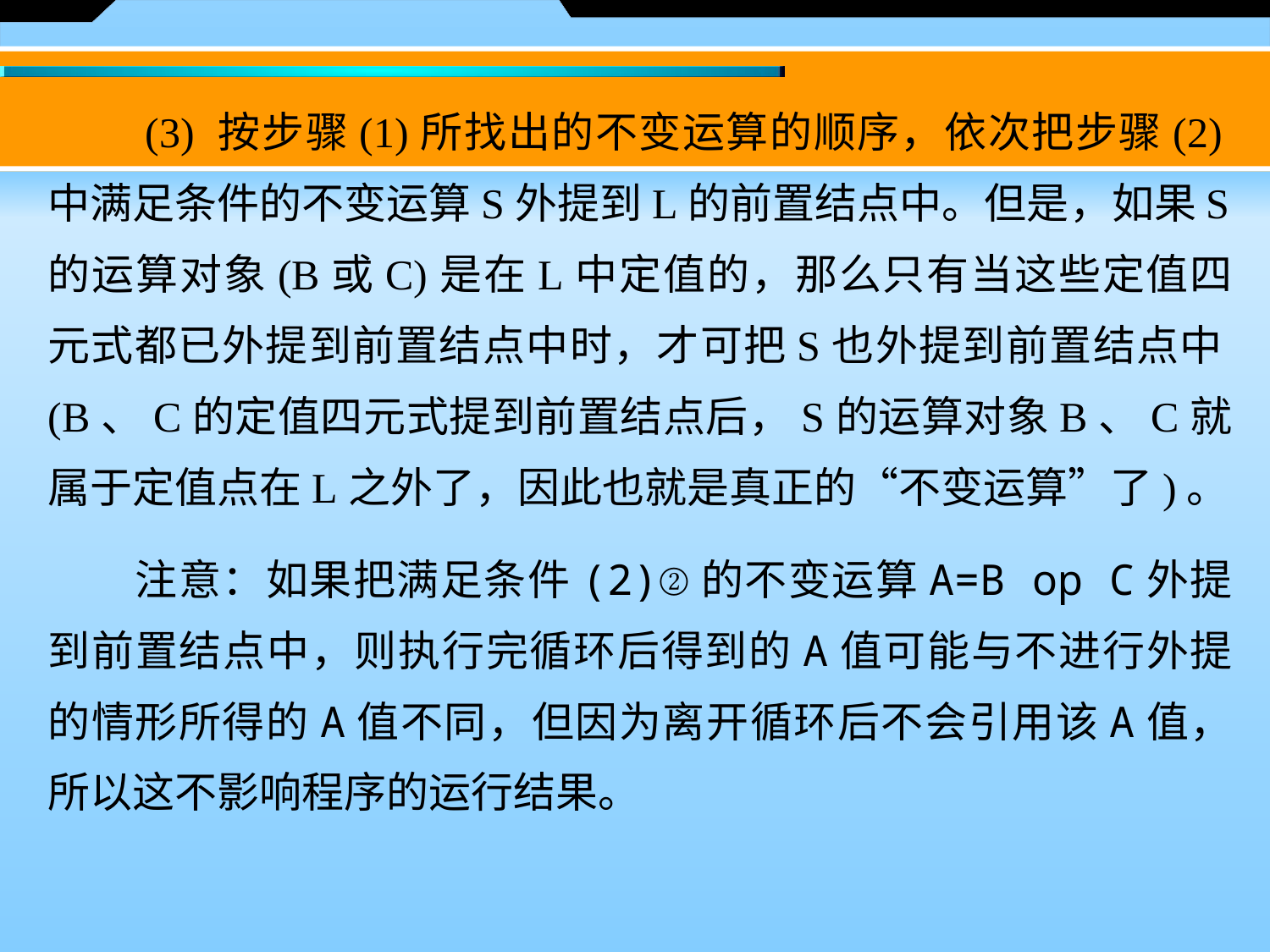

(3) 按步骤(1)所找出的不变运算的顺序，依次把步骤(2)中满足条件的不变运算S外提到L的前置结点中。但是，如果S的运算对象(B或C)是在L中定值的，那么只有当这些定值四元式都已外提到前置结点中时，才可把S也外提到前置结点中(B、C的定值四元式提到前置结点后，S的运算对象B、C就属于定值点在L之外了，因此也就是真正的“不变运算”了)。
　　注意：如果把满足条件(2)②的不变运算A=B op C外提到前置结点中，则执行完循环后得到的A值可能与不进行外提的情形所得的A值不同，但因为离开循环后不会引用该A值，所以这不影响程序的运行结果。